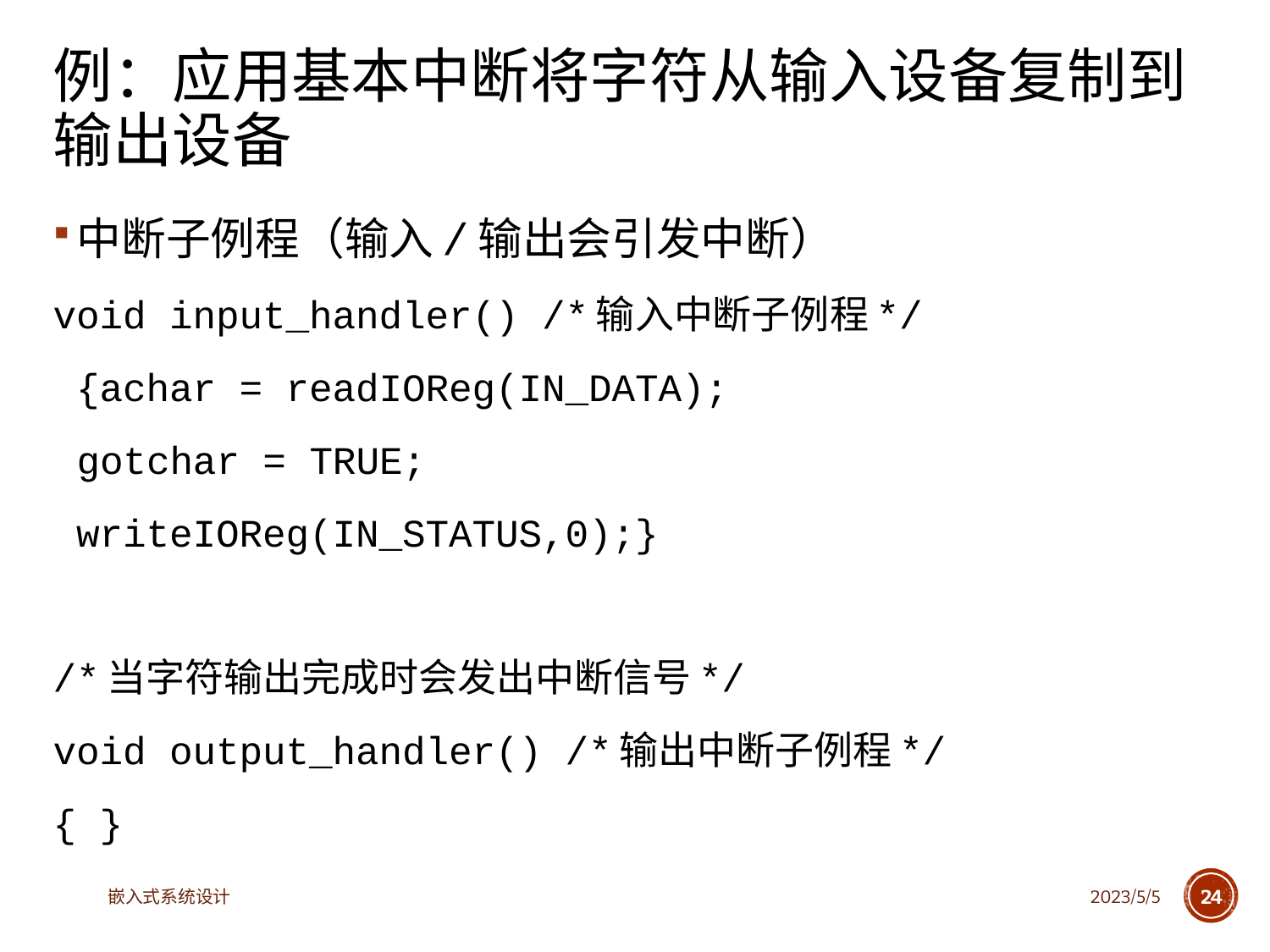

# 例：应用基本中断将字符从输入设备复制到输出设备
中断子例程（输入/输出会引发中断）
void input_handler() /*输入中断子例程*/
 {achar = readIOReg(IN_DATA);
	gotchar = TRUE;
 writeIOReg(IN_STATUS,0);}

/*当字符输出完成时会发出中断信号*/
void output_handler() /*输出中断子例程*/
{ }
嵌入式系统设计
2023/5/5
24